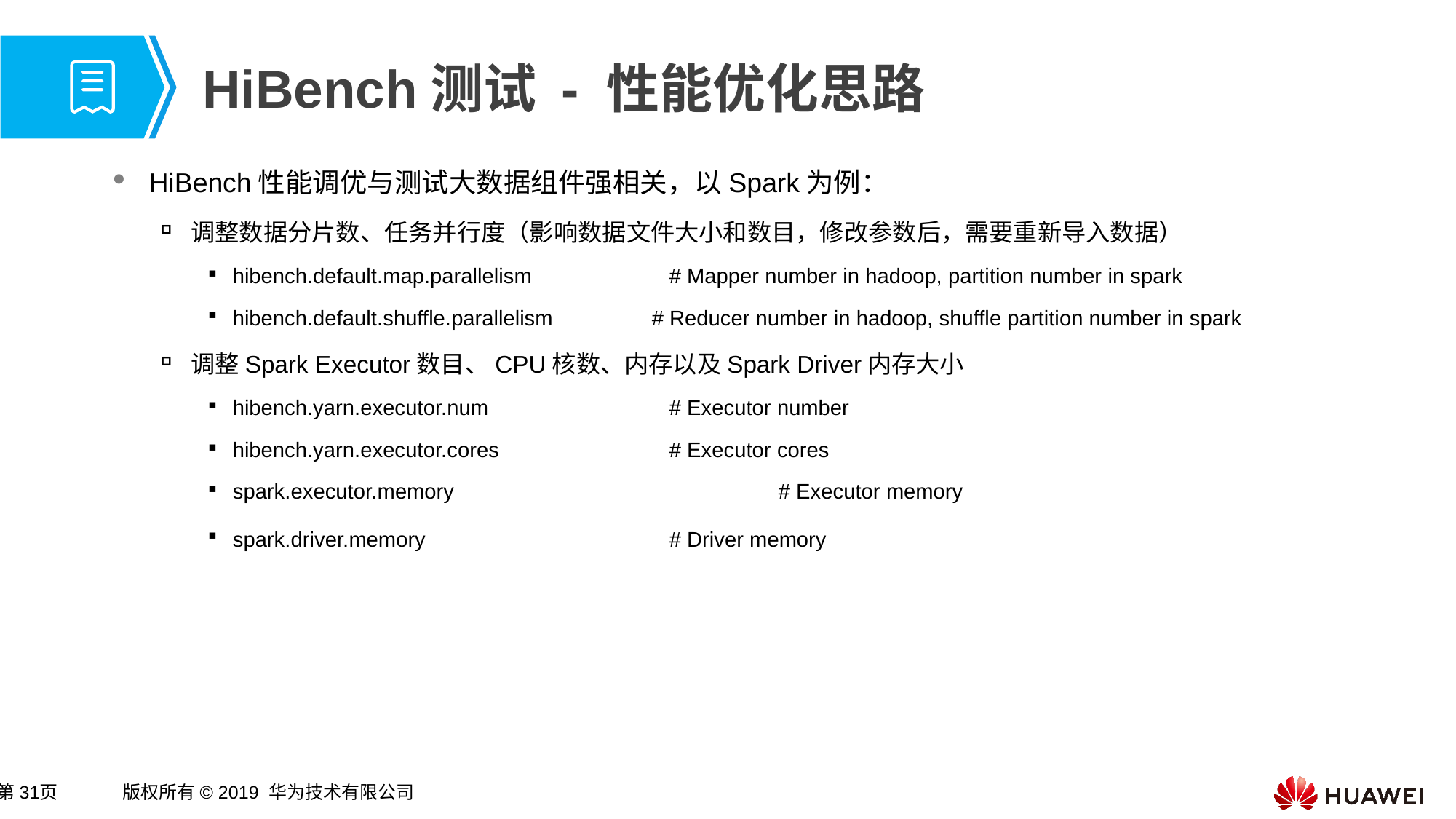

# HiBench测试 - 性能优化思路
HiBench性能调优与测试大数据组件强相关，以Spark为例：
调整数据分片数、任务并行度（影响数据文件大小和数目，修改参数后，需要重新导入数据）
hibench.default.map.parallelism		# Mapper number in hadoop, partition number in spark
hibench.default.shuffle.parallelism 	                  # Reducer number in hadoop, shuffle partition number in spark
调整Spark Executor数目、CPU核数、内存以及Spark Driver内存大小
hibench.yarn.executor.num		# Executor number
hibench.yarn.executor.cores		# Executor cores
spark.executor.memory			# Executor memory
spark.driver.memory			# Driver memory